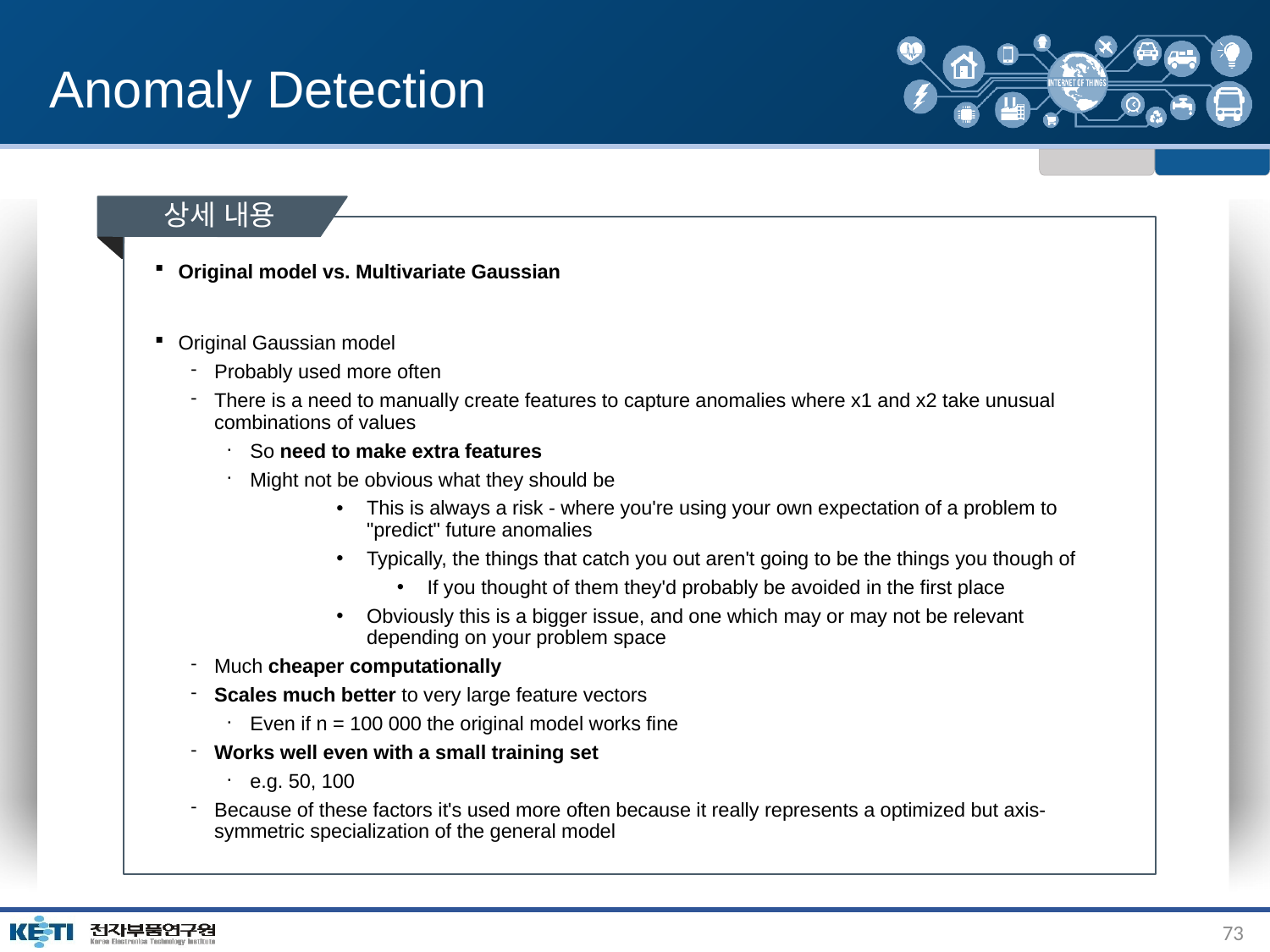

# Anomaly Detection
상세 내용

Original model vs. Multivariate Gaussian

Original Gaussian model
Probably used more often
There is a need to manually create features to capture anomalies where x1 and x2 take unusual combinations of values
So need to make extra features
Might not be obvious what they should be
This is always a risk - where you're using your own expectation of a problem to "predict" future anomalies
Typically, the things that catch you out aren't going to be the things you though of
If you thought of them they'd probably be avoided in the first place
Obviously this is a bigger issue, and one which may or may not be relevant depending on your problem space
Much cheaper computationally
Scales much better to very large feature vectors
Even if n = 100 000 the original model works fine
Works well even with a small training set
e.g. 50, 100
Because of these factors it's used more often because it really represents a optimized but axis-symmetric specialization of the general model

73